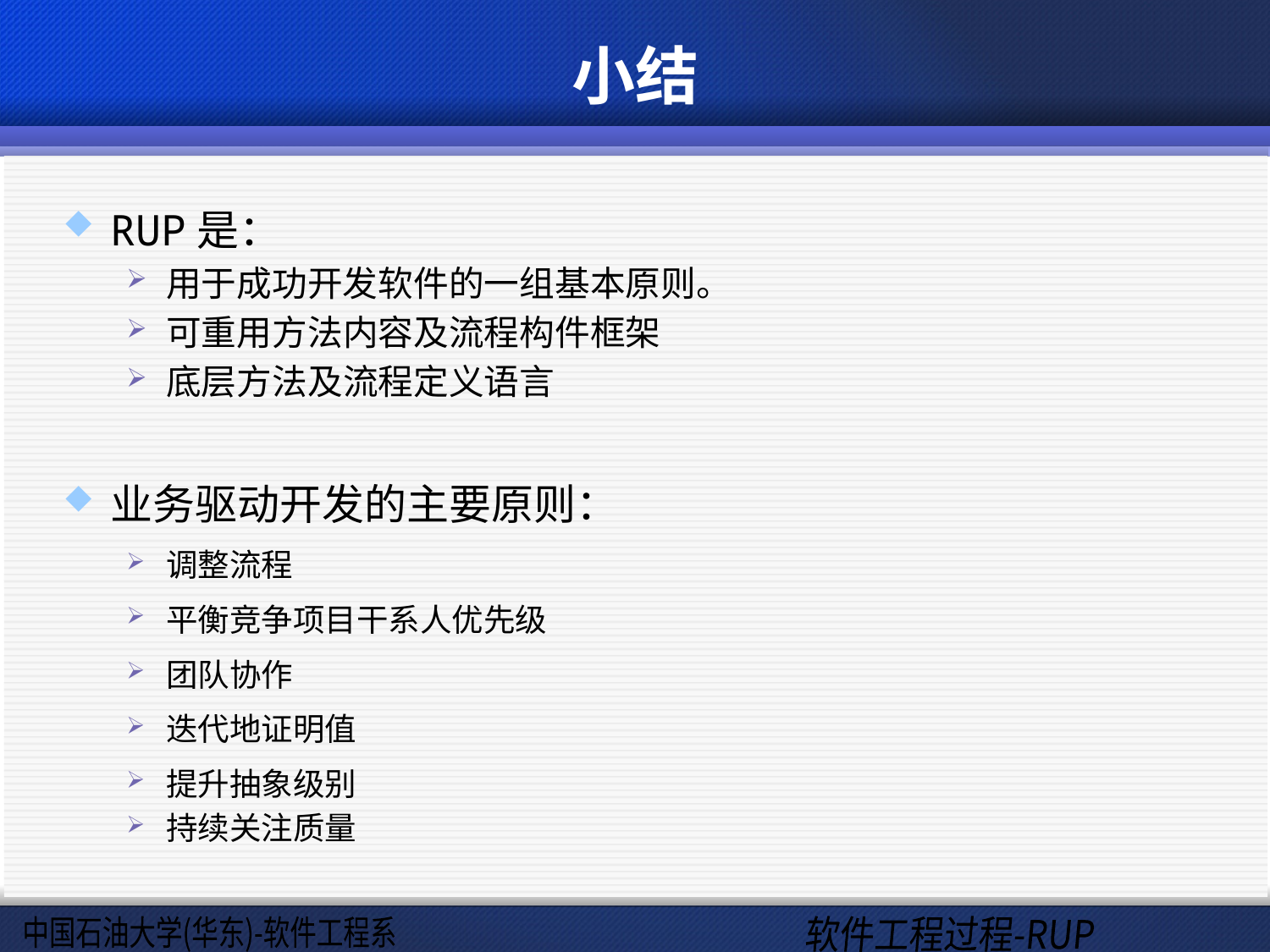

# 小结
RUP是：
用于成功开发软件的一组基本原则。
可重用方法内容及流程构件框架
底层方法及流程定义语言

业务驱动开发的主要原则：
调整流程
平衡竞争项目干系人优先级
团队协作
迭代地证明值
提升抽象级别
持续关注质量